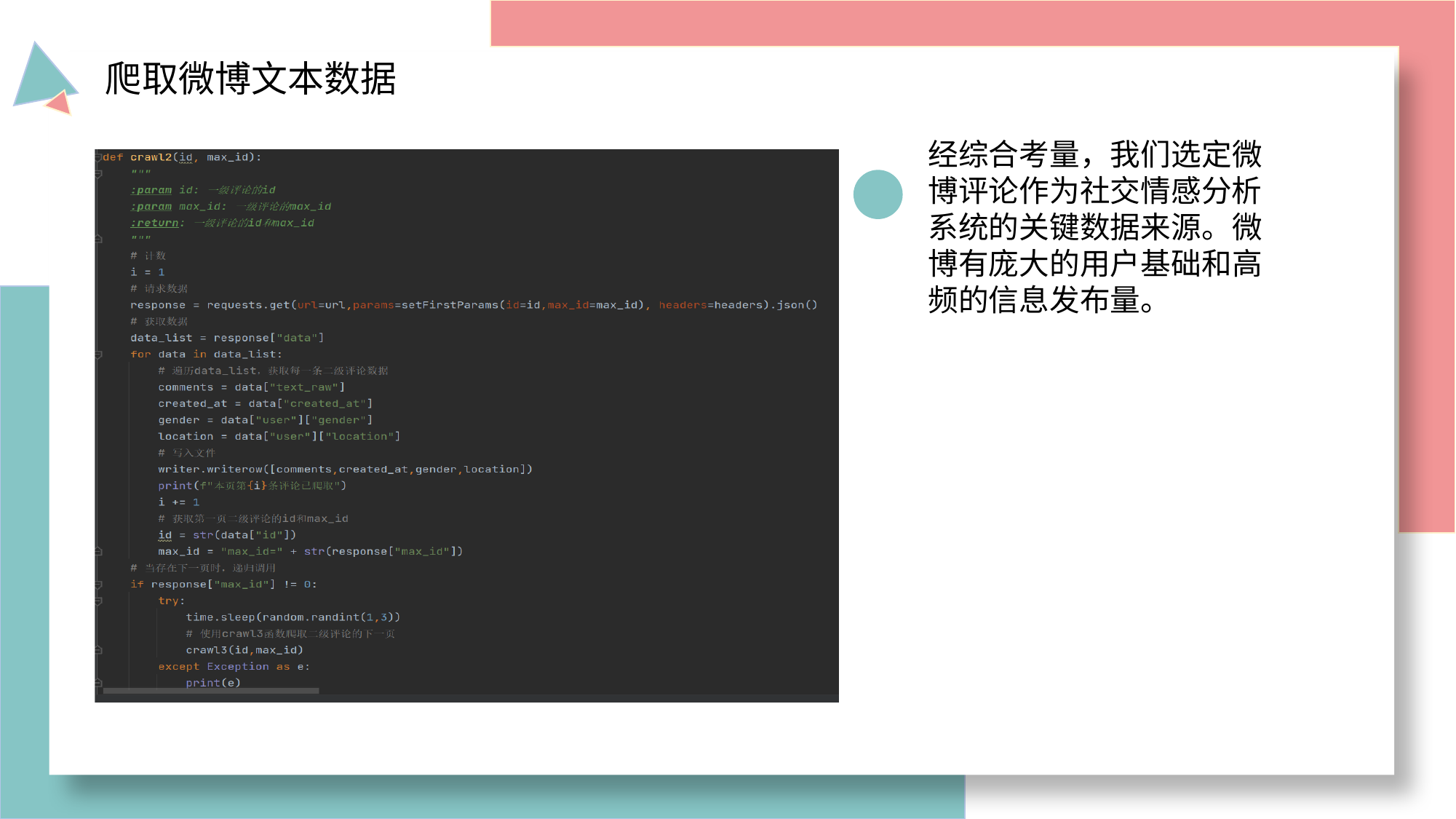

爬取微博文本数据
经综合考量，我们选定微博评论作为社交情感分析系统的关键数据来源。微博有庞大的用户基础和高频的信息发布量。